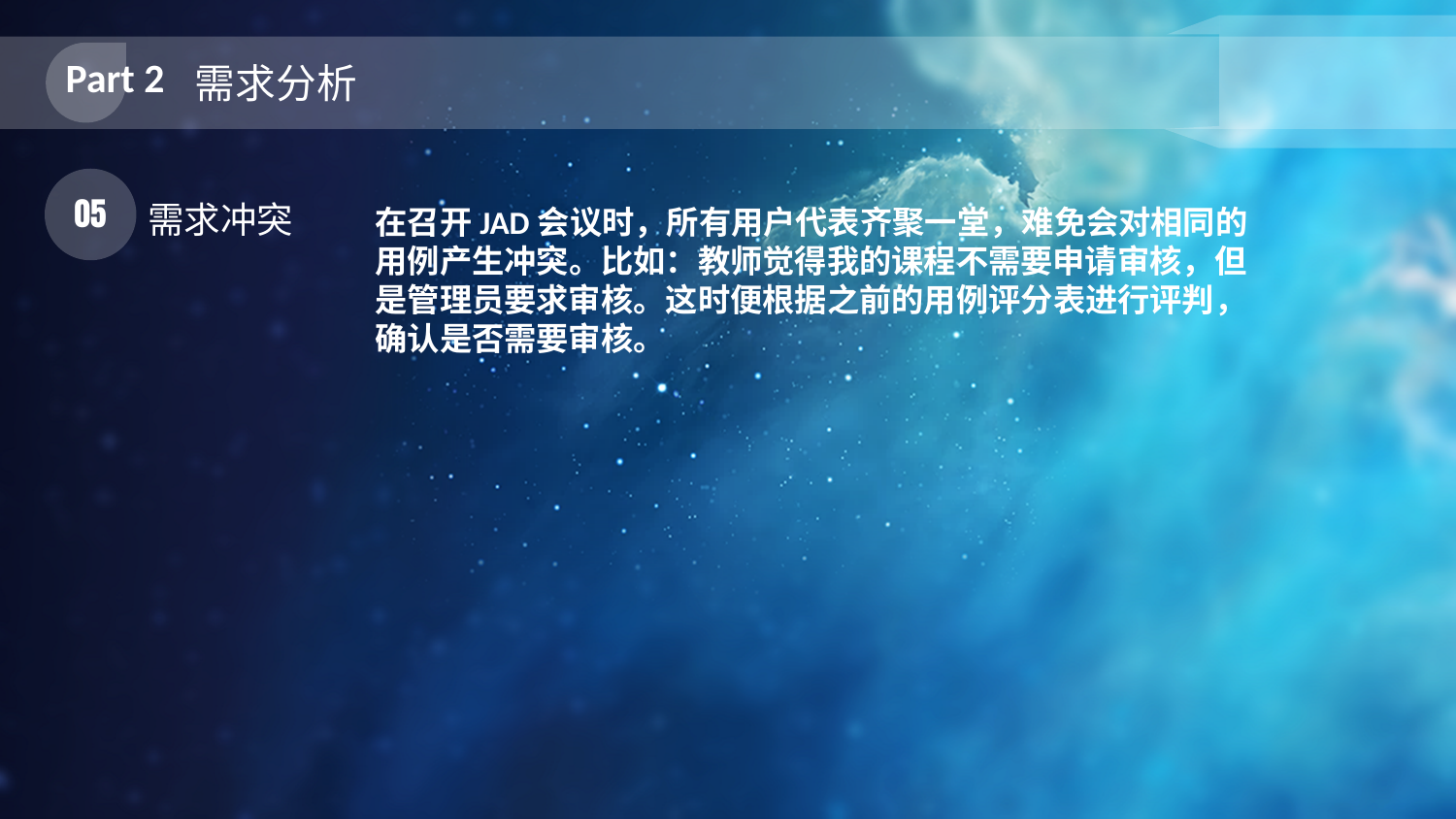

Part 2
需求分析
05
需求冲突
在召开JAD会议时，所有用户代表齐聚一堂，难免会对相同的用例产生冲突。比如：教师觉得我的课程不需要申请审核，但是管理员要求审核。这时便根据之前的用例评分表进行评判，确认是否需要审核。